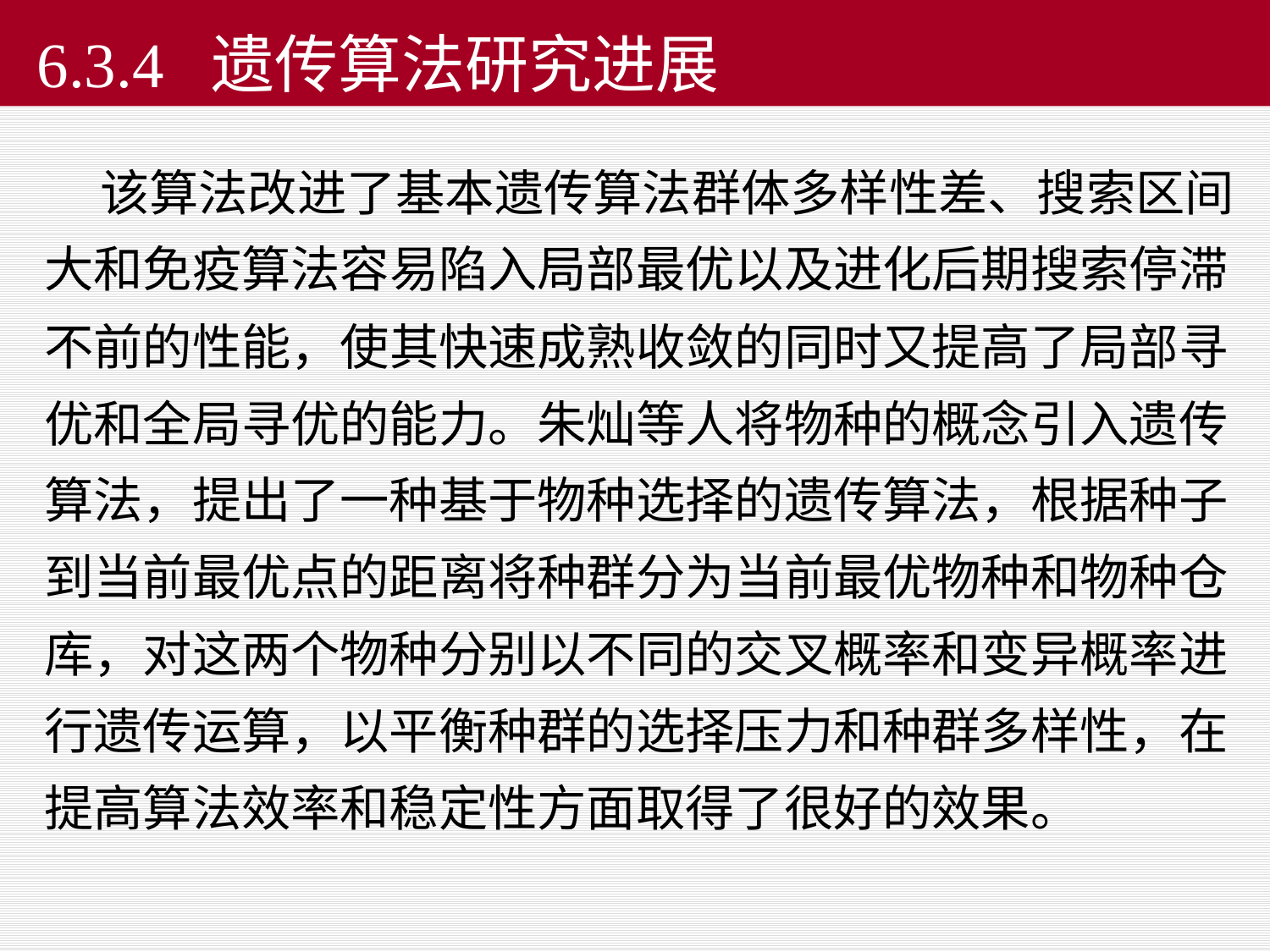

6.3.4  遗传算法研究进展
    该算法改进了基本遗传算法群体多样性差、搜索区间大和免疫算法容易陷入局部最优以及进化后期搜索停滞不前的性能，使其快速成熟收敛的同时又提高了局部寻优和全局寻优的能力。朱灿等人将物种的概念引入遗传算法，提出了一种基于物种选择的遗传算法，根据种子到当前最优点的距离将种群分为当前最优物种和物种仓库，对这两个物种分别以不同的交叉概率和变异概率进行遗传运算，以平衡种群的选择压力和种群多样性，在提高算法效率和稳定性方面取得了很好的效果。

128